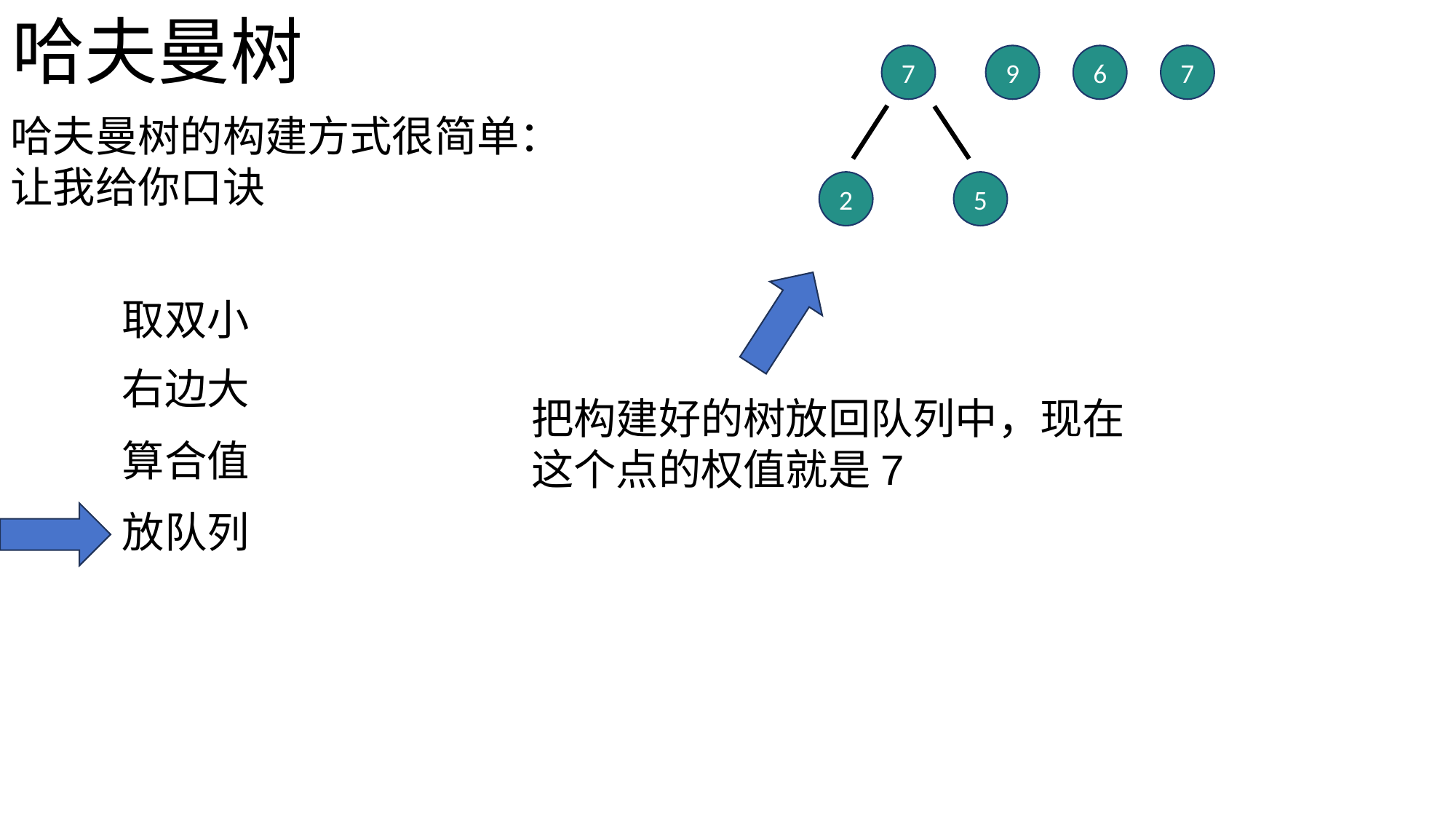

哈夫曼树
7
9
6
7
哈夫曼树的构建方式很简单：让我给你口诀
2
5
取双小

右边大
把构建好的树放回队列中，现在这个点的权值就是7
算合值
放队列